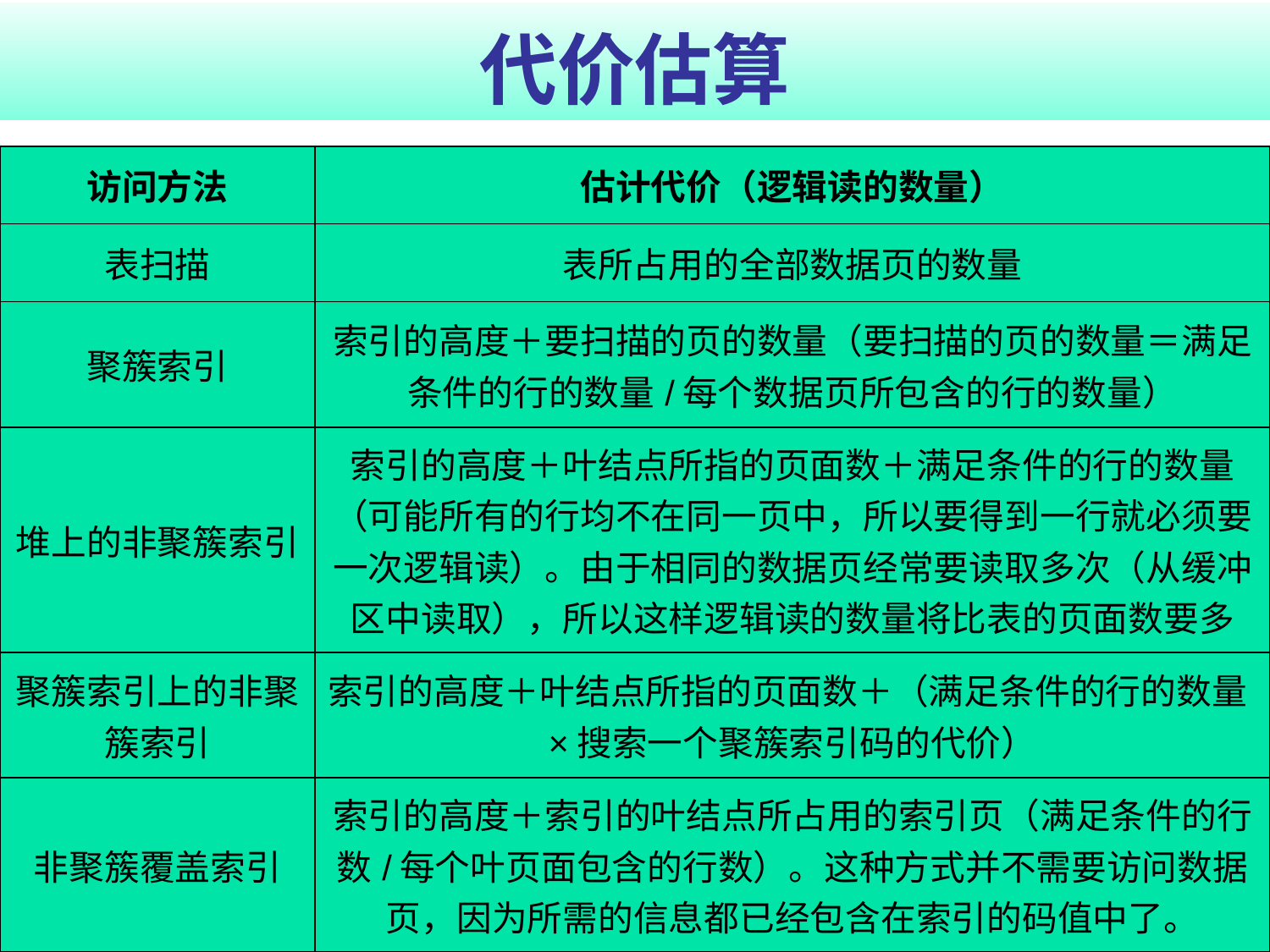

# 代价估算
| 访问方法 | 估计代价（逻辑读的数量） |
| --- | --- |
| 表扫描 | 表所占用的全部数据页的数量 |
| 聚簇索引 | 索引的高度＋要扫描的页的数量（要扫描的页的数量＝满足条件的行的数量/每个数据页所包含的行的数量） |
| 堆上的非聚簇索引 | 索引的高度＋叶结点所指的页面数＋满足条件的行的数量（可能所有的行均不在同一页中，所以要得到一行就必须要一次逻辑读）。由于相同的数据页经常要读取多次（从缓冲区中读取），所以这样逻辑读的数量将比表的页面数要多 |
| 聚簇索引上的非聚簇索引 | 索引的高度＋叶结点所指的页面数＋（满足条件的行的数量×搜索一个聚簇索引码的代价） |
| 非聚簇覆盖索引 | 索引的高度＋索引的叶结点所占用的索引页（满足条件的行数/每个叶页面包含的行数）。这种方式并不需要访问数据页，因为所需的信息都已经包含在索引的码值中了。 |